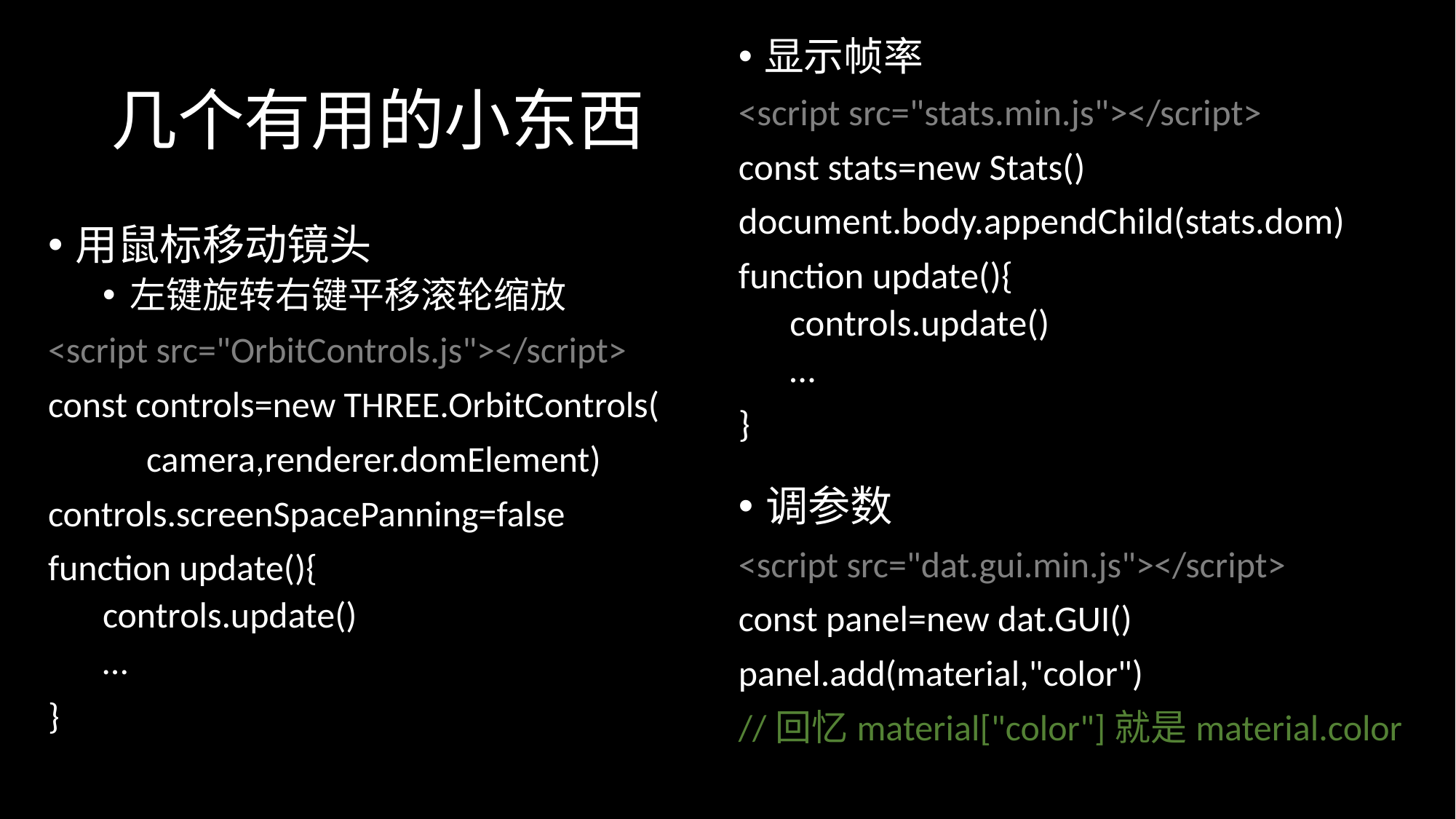

显示帧率
<script src="stats.min.js"></script>
const stats=new Stats()
document.body.appendChild(stats.dom)
function update(){
controls.update()
…
}

# 几个有用的小东西
用鼠标移动镜头
左键旋转右键平移滚轮缩放
<script src="OrbitControls.js"></script>
const controls=new THREE.OrbitControls(
            camera,renderer.domElement)
controls.screenSpacePanning=false
function update(){
controls.update()
…
}
调参数
<script src="dat.gui.min.js"></script>
const panel=new dat.GUI()
panel.add(material,"color")
//回忆material["color"]就是material.color